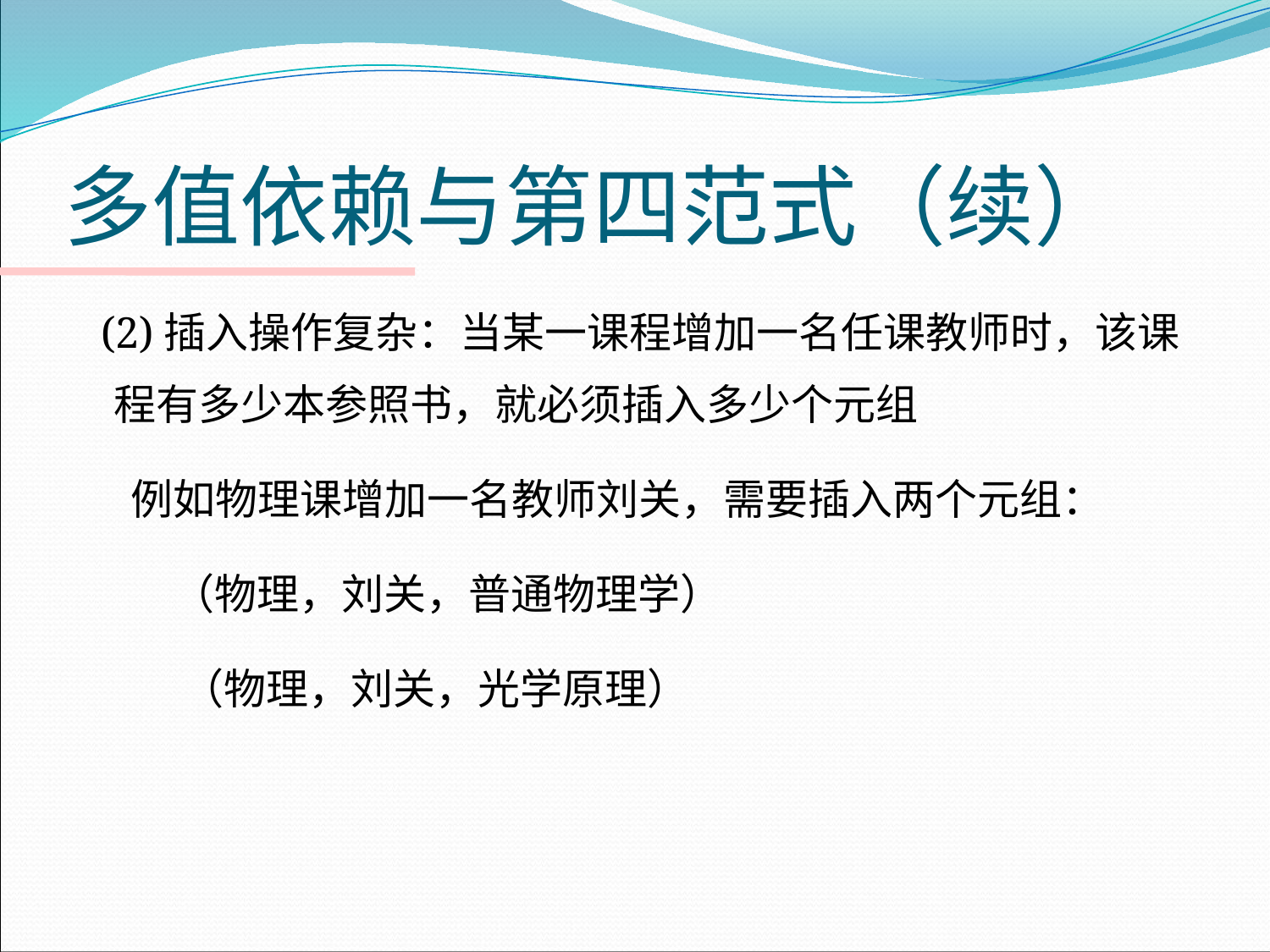

# 多值依赖与第四范式（续）
  (2)插入操作复杂：当某一课程增加一名任课教师时，该课程有多少本参照书，就必须插入多少个元组
例如物理课增加一名教师刘关，需要插入两个元组：
         （物理，刘关，普通物理学）
          （物理，刘关，光学原理）

571